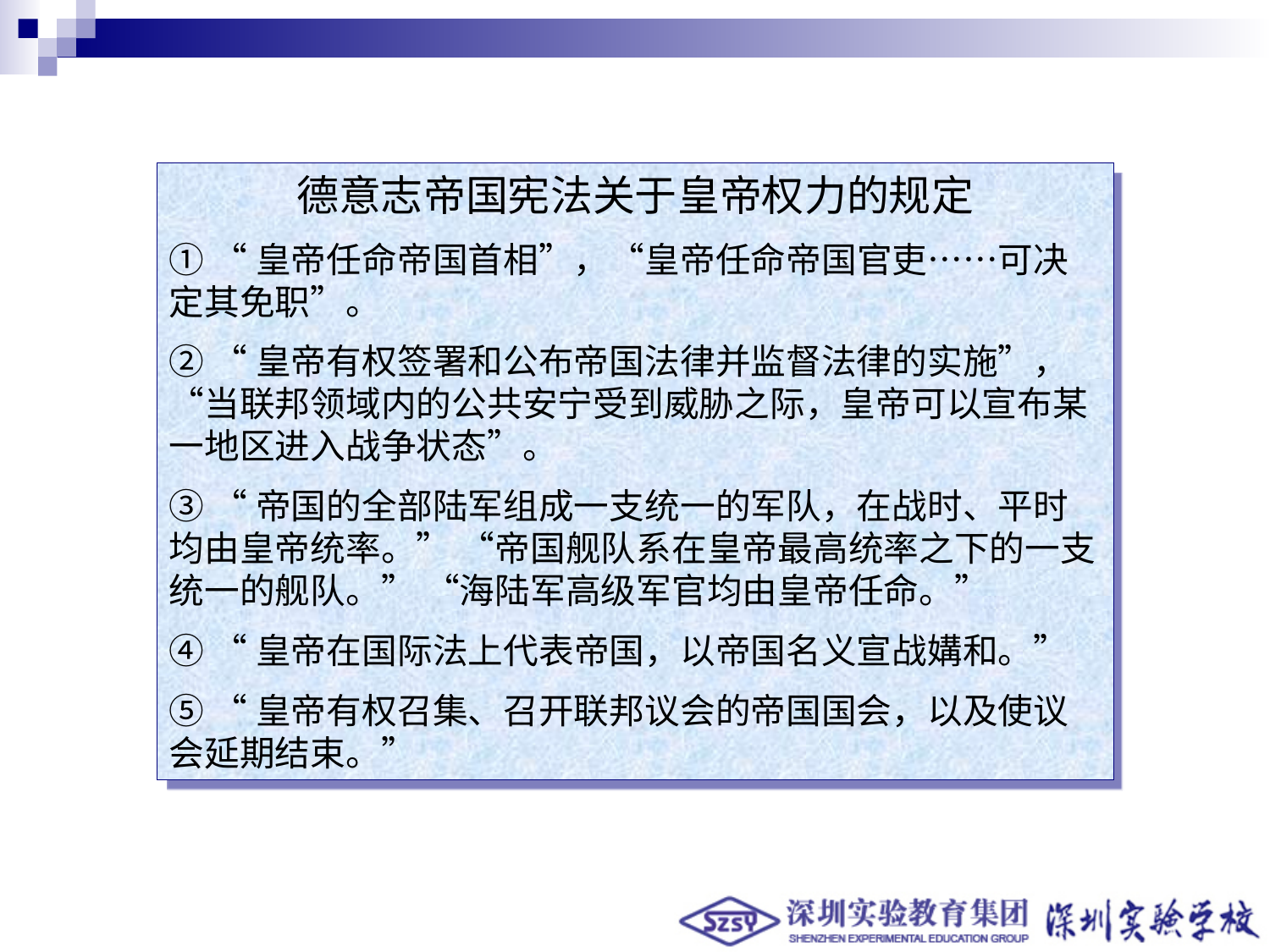

德意志帝国宪法关于皇帝权力的规定
① “皇帝任命帝国首相”，“皇帝任命帝国官吏……可决定其免职”。
② “皇帝有权签署和公布帝国法律并监督法律的实施”，“当联邦领域内的公共安宁受到威胁之际，皇帝可以宣布某一地区进入战争状态”。
③ “帝国的全部陆军组成一支统一的军队，在战时、平时均由皇帝统率。” “帝国舰队系在皇帝最高统率之下的一支统一的舰队。” “海陆军高级军官均由皇帝任命。”
④ “皇帝在国际法上代表帝国，以帝国名义宣战媾和。”
⑤ “皇帝有权召集、召开联邦议会的帝国国会，以及使议会延期结束。”